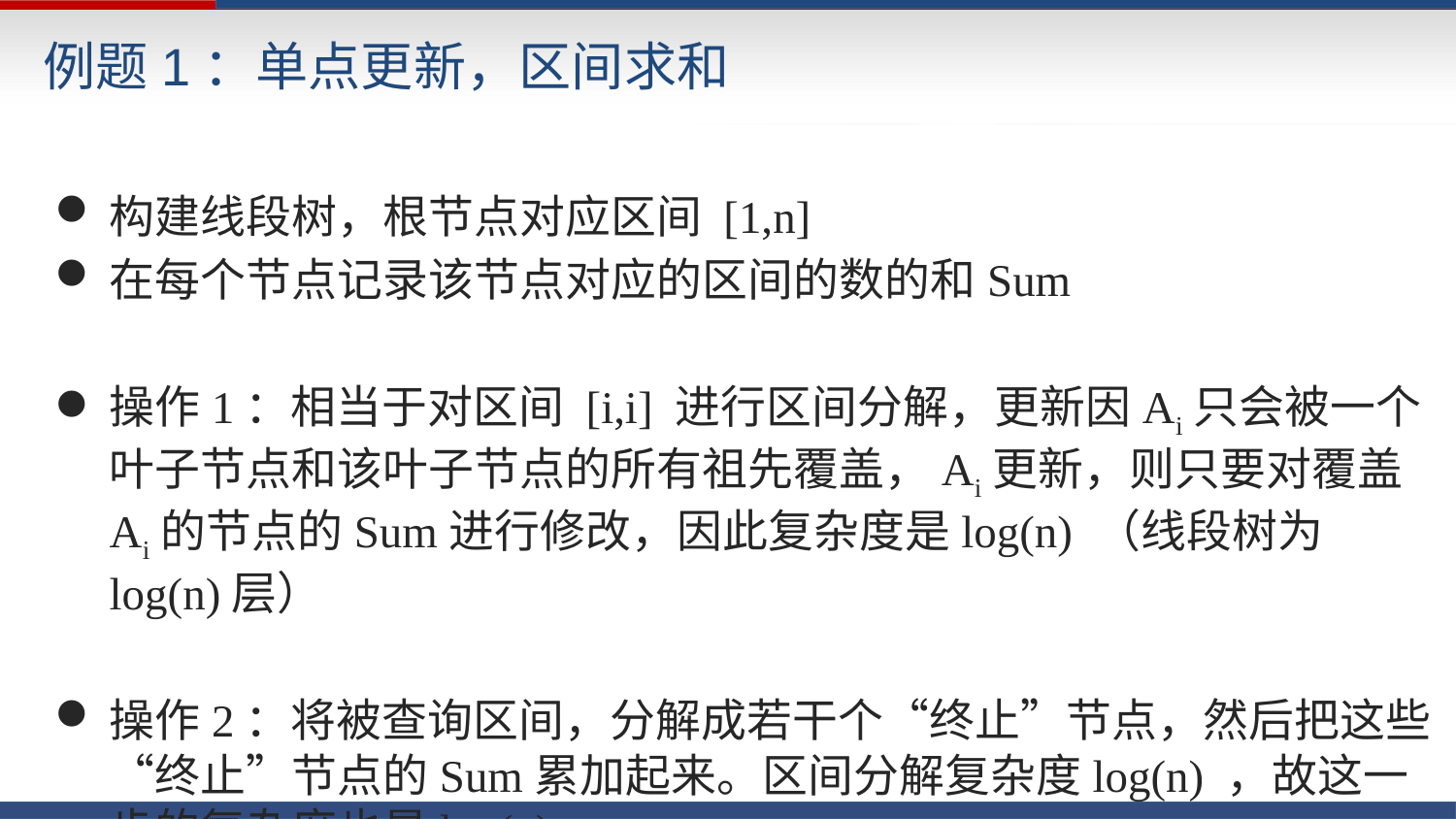

# 例题1：单点更新，区间求和
构建线段树，根节点对应区间 [1,n]
在每个节点记录该节点对应的区间的数的和Sum

操作1：相当于对区间 [i,i] 进行区间分解，更新因Ai只会被一个叶子节点和该叶子节点的所有祖先覆盖，Ai更新，则只要对覆盖Ai的节点的Sum进行修改，因此复杂度是log(n) （线段树为 log(n)层）

操作2：将被查询区间，分解成若干个“终止”节点，然后把这些 “终止”节点的Sum累加起来。区间分解复杂度log(n) ，故这一步的复杂度也是log(n)